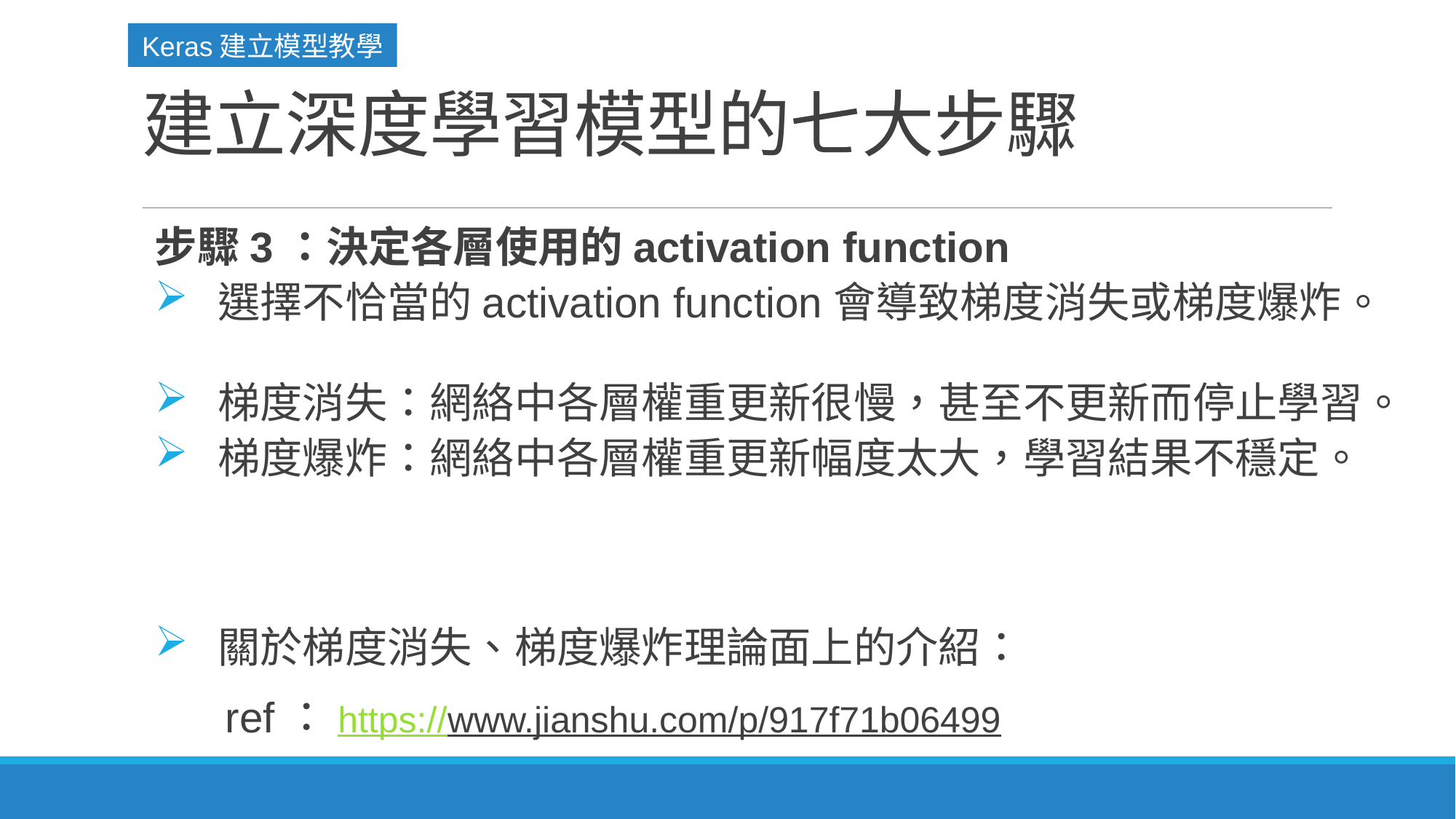

Keras建立模型教學
# 建立深度學習模型的七大步驟
步驟3：決定各層使用的activation function
  選擇不恰當的activation function會導致梯度消失或梯度爆炸。
  梯度消失：網絡中各層權重更新很慢，甚至不更新而停止學習。
  梯度爆炸：網絡中各層權重更新幅度太大，學習結果不穩定。

  關於梯度消失、梯度爆炸理論面上的介紹：
        ref：https://www.jianshu.com/p/917f71b06499